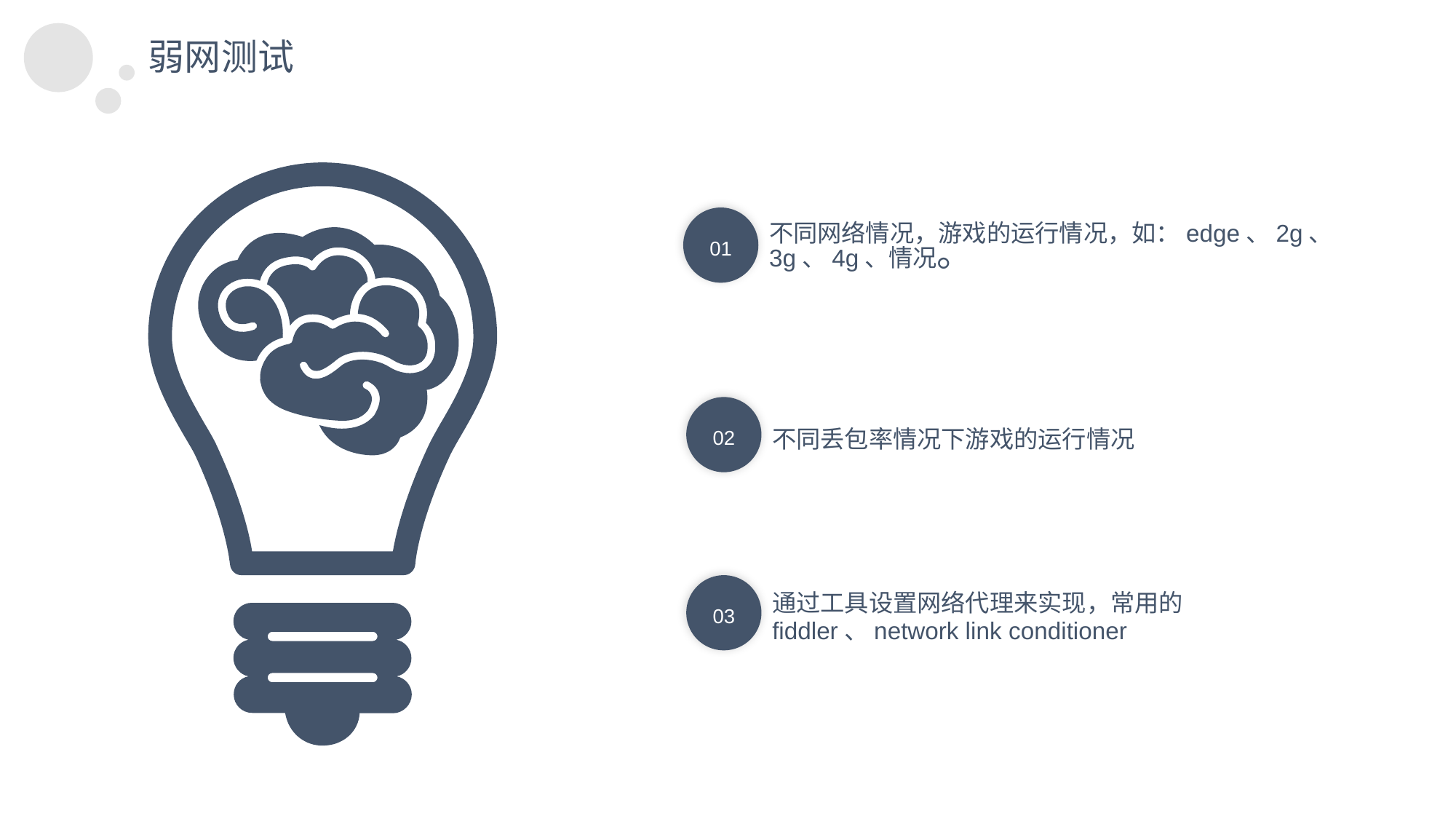

弱网测试

01
不同网络情况，游戏的运行情况，如：edge、2g、3g、4g、情况。

02
不同丢包率情况下游戏的运行情况

03
通过工具设置网络代理来实现，常用的fiddler、network link conditioner